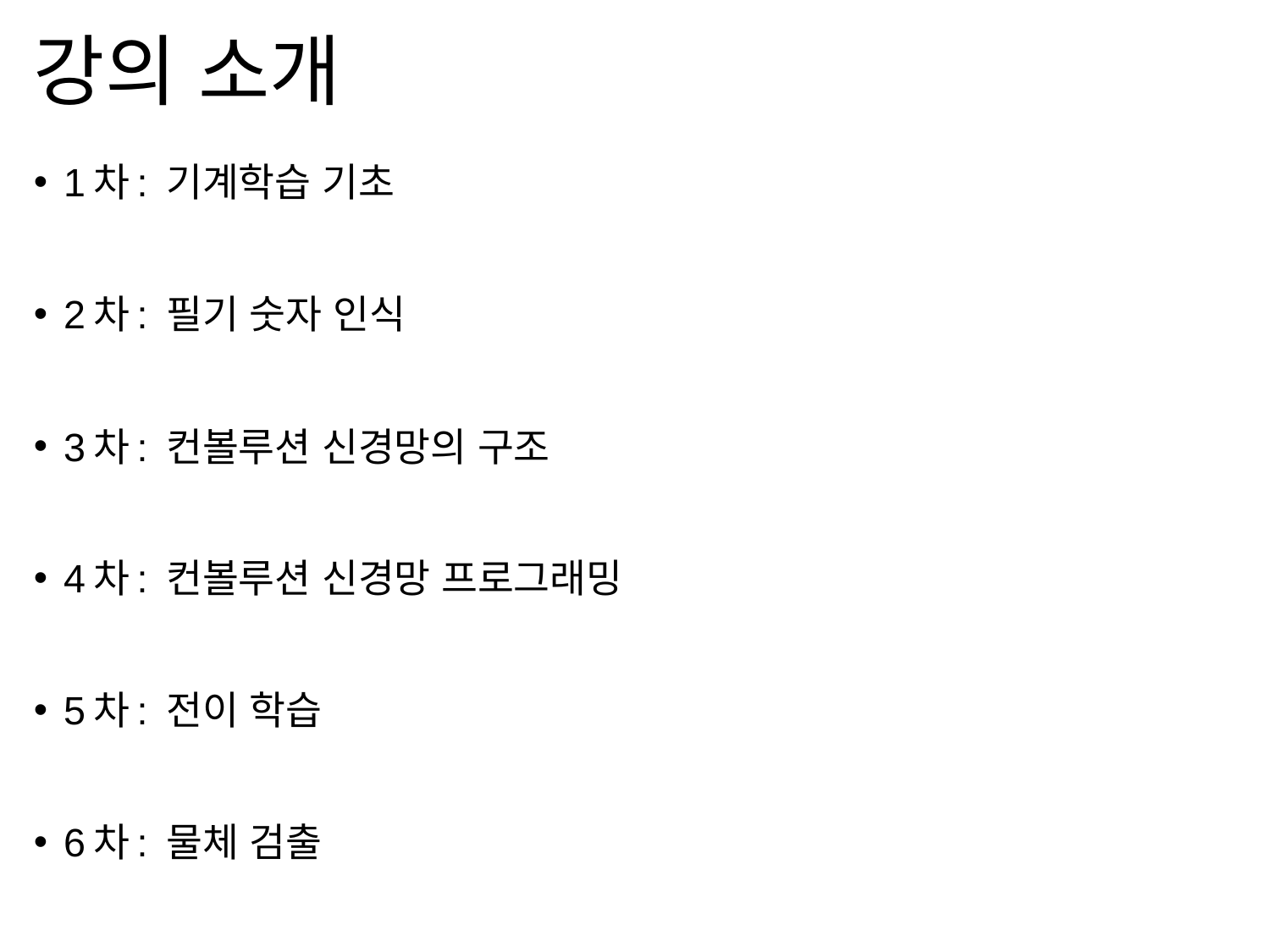

# 강의 소개
1차: 기계학습 기초

2차: 필기 숫자 인식

3차: 컨볼루션 신경망의 구조

4차: 컨볼루션 신경망 프로그래밍

5차: 전이 학습

6차: 물체 검출